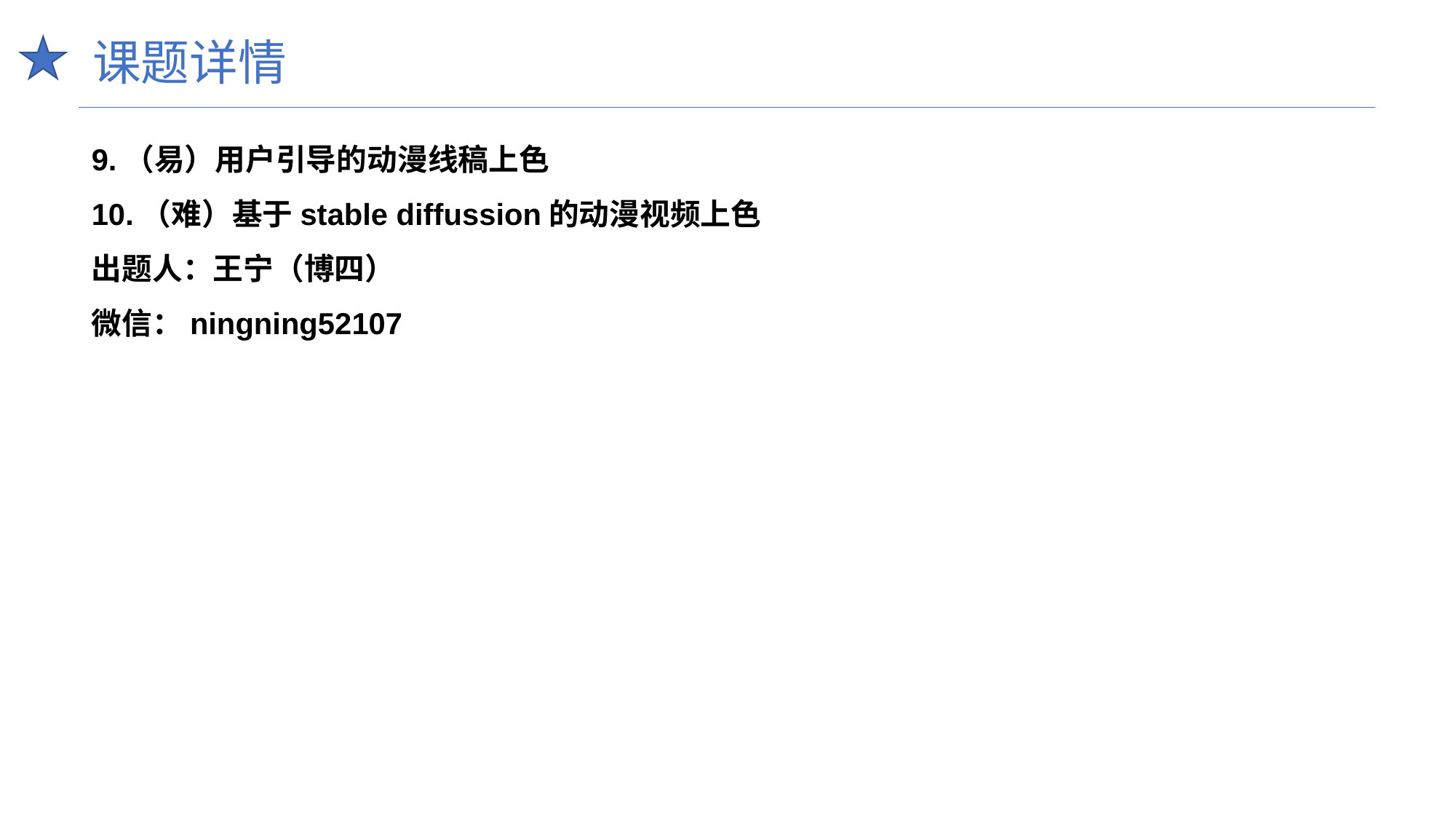

课题详情

9.（易）用户引导的动漫线稿上色
10.（难）基于stable diffussion的动漫视频上色
出题人：王宁（博四）
微信：ningning52107